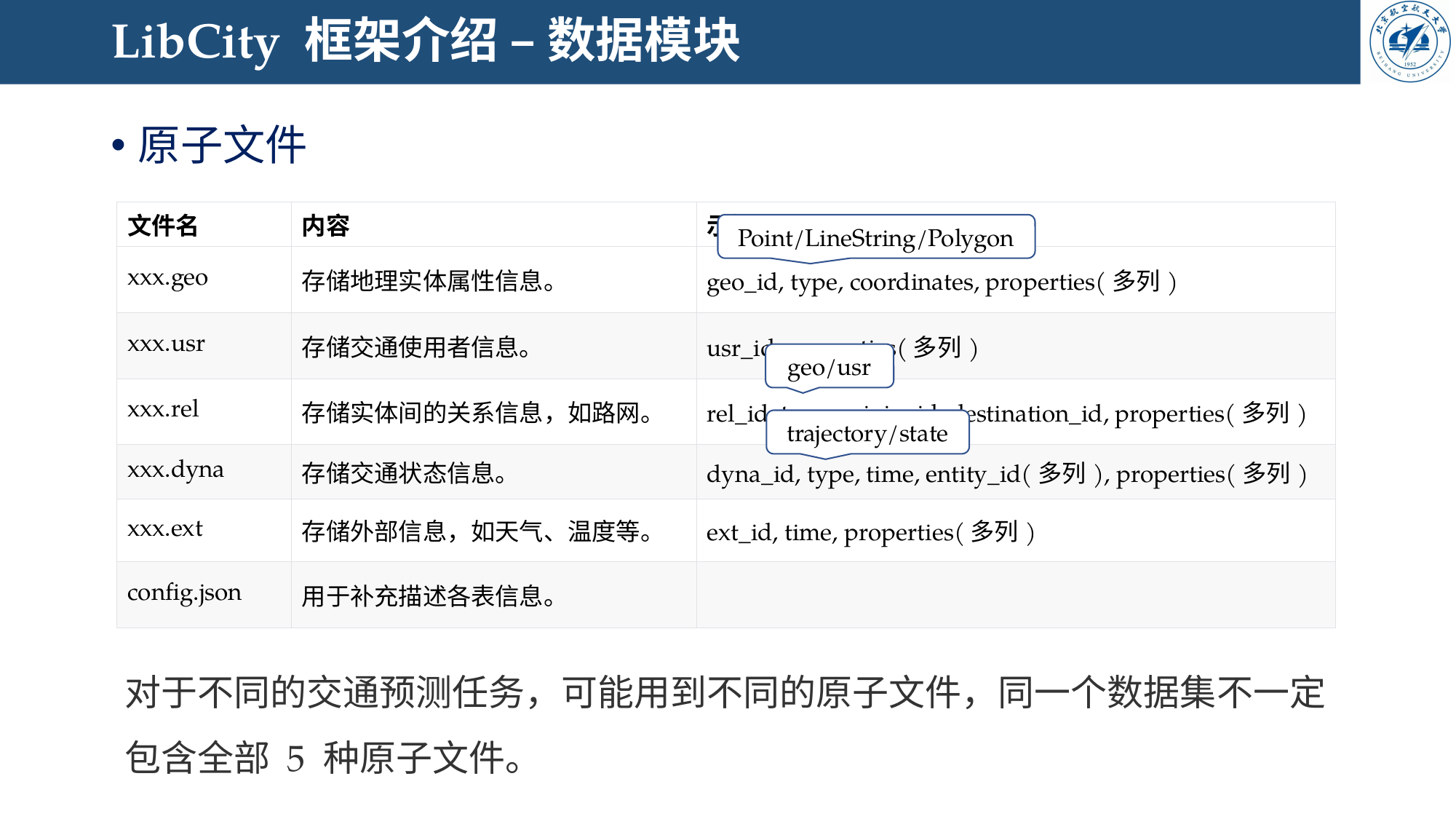

# LibCity 框架介绍 – 数据模块
原子文件
| 文件名 | 内容 | 示例 |
| --- | --- | --- |
| xxx.geo | 存储地理实体属性信息。 | geo\_id, type, coordinates, properties(多列) |
| xxx.usr | 存储交通使用者信息。 | usr\_id, properties(多列) |
| xxx.rel | 存储实体间的关系信息，如路网。 | rel\_id, type, origin\_id, destination\_id, properties(多列) |
| xxx.dyna | 存储交通状态信息。 | dyna\_id, type, time, entity\_id(多列), properties(多列) |
| xxx.ext | 存储外部信息，如天气、温度等。 | ext\_id, time, properties(多列) |
| config.json | 用于补充描述各表信息。 |  |
Point/LineString/Polygon
geo/usr
trajectory/state
对于不同的交通预测任务，可能用到不同的原子文件，同一个数据集不一定包含全部 5 种原子文件。